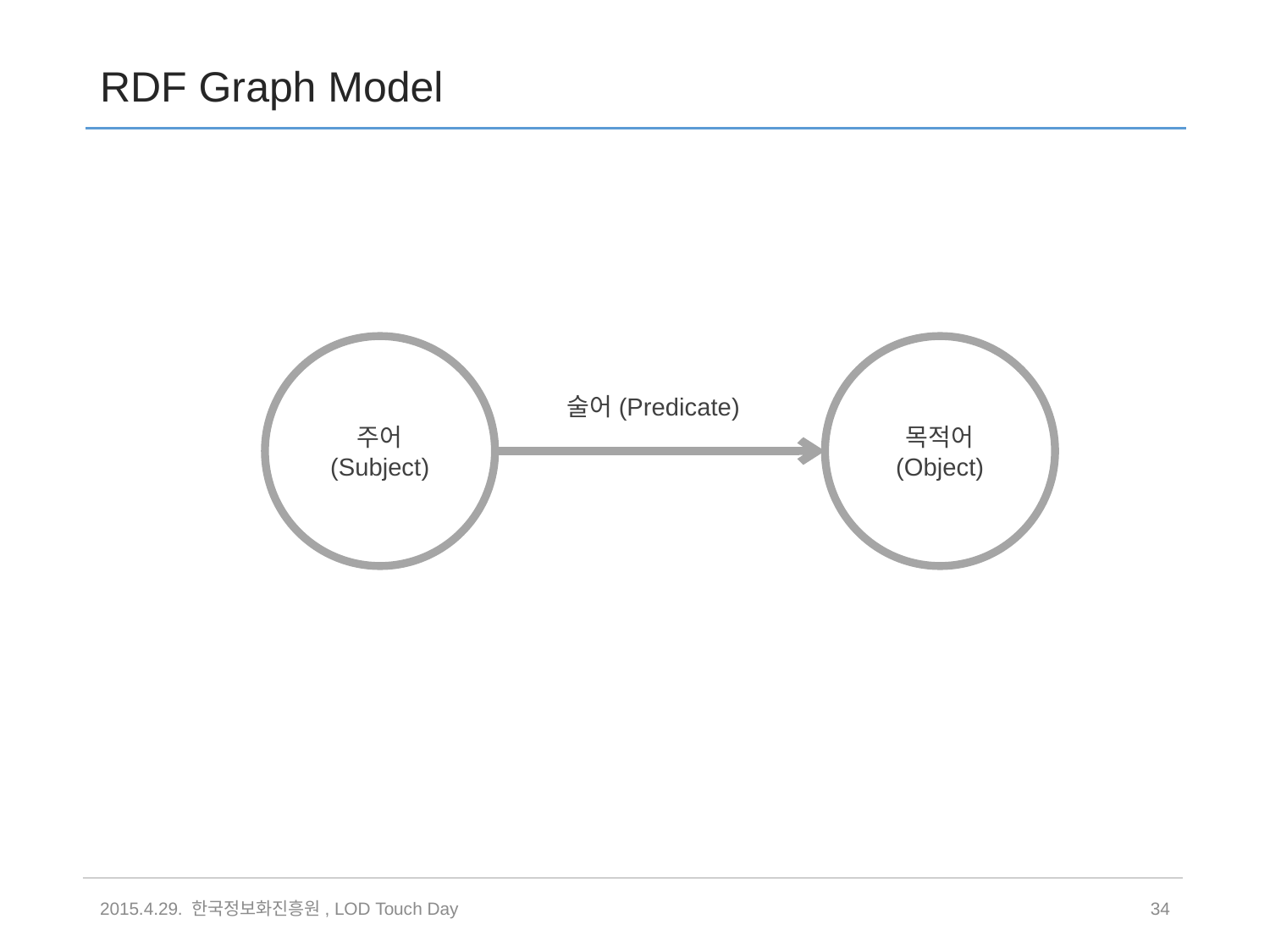

# RDF Graph Model
주어
(Subject)
목적어
(Object)
술어(Predicate)
2015.4.29. 한국정보화진흥원, LOD Touch Day
34